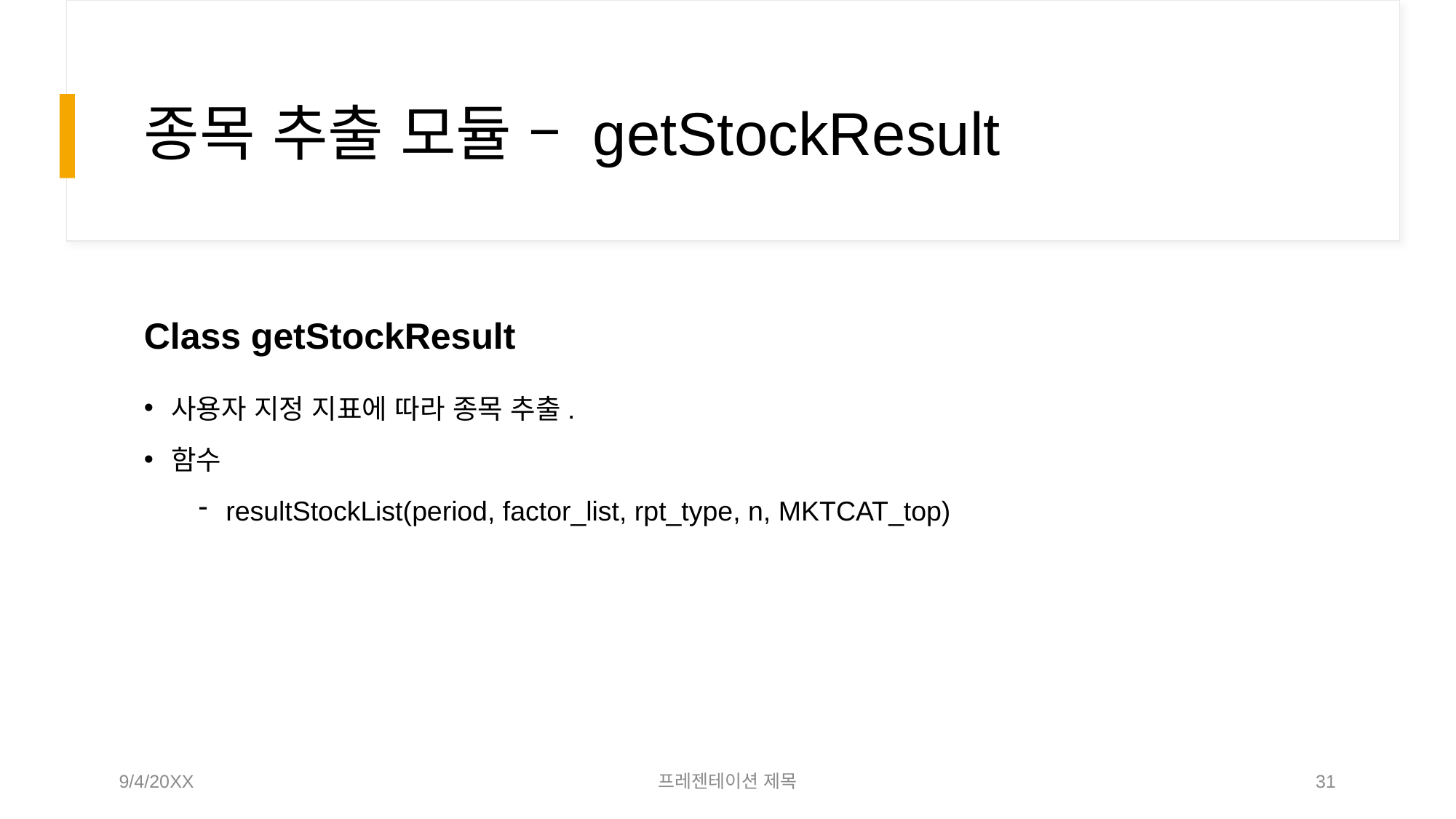

# 종목 추출 모듈 – getStockResult
Class getStockResult
사용자 지정 지표에 따라 종목 추출.
함수
resultStockList(period, factor_list, rpt_type, n, MKTCAT_top)
9/4/20XX
프레젠테이션 제목
31